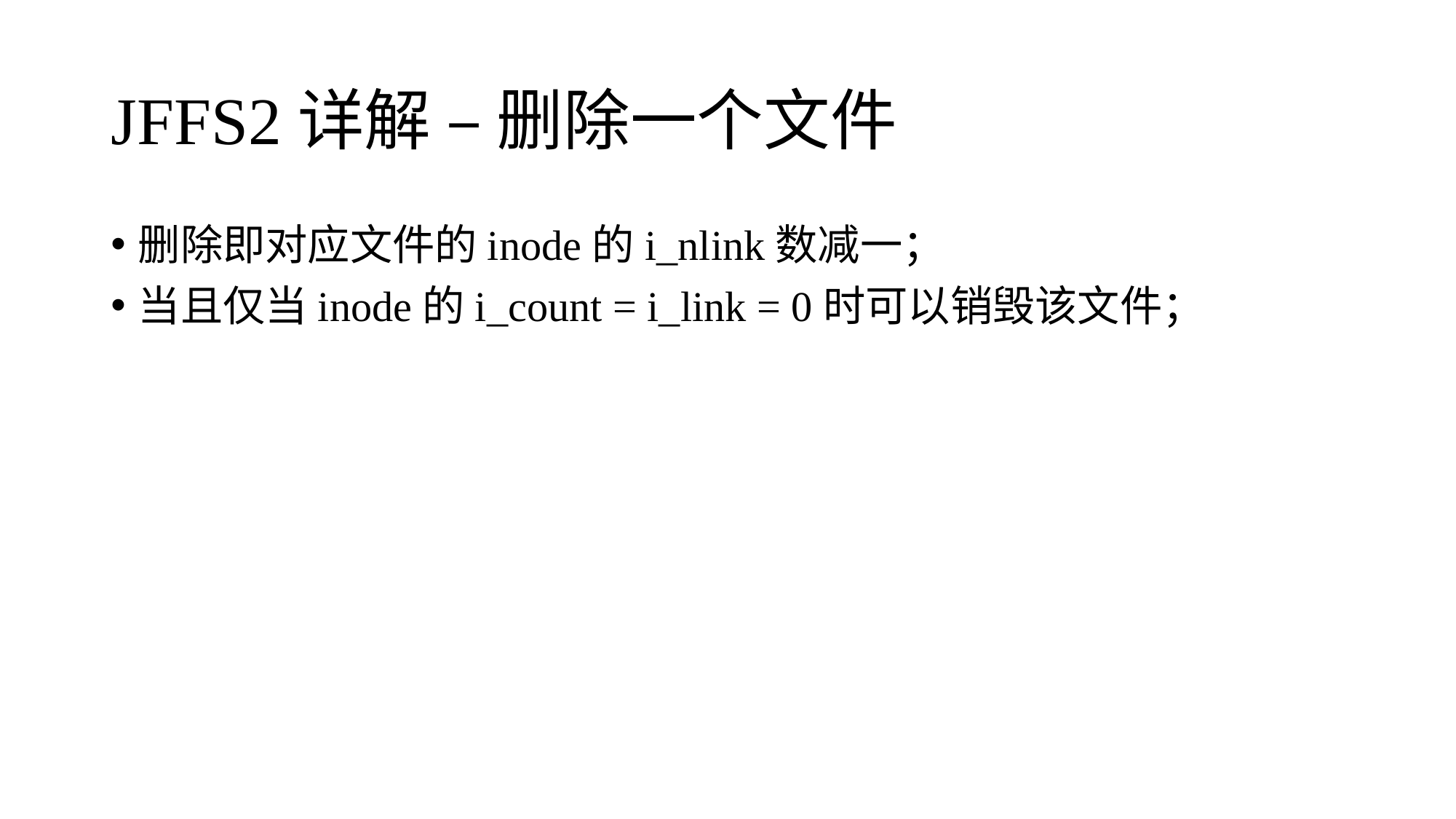

# JFFS2详解 – 删除一个文件
删除即对应文件的inode的i_nlink数减一；
当且仅当inode的i_count = i_link = 0时可以销毁该文件；